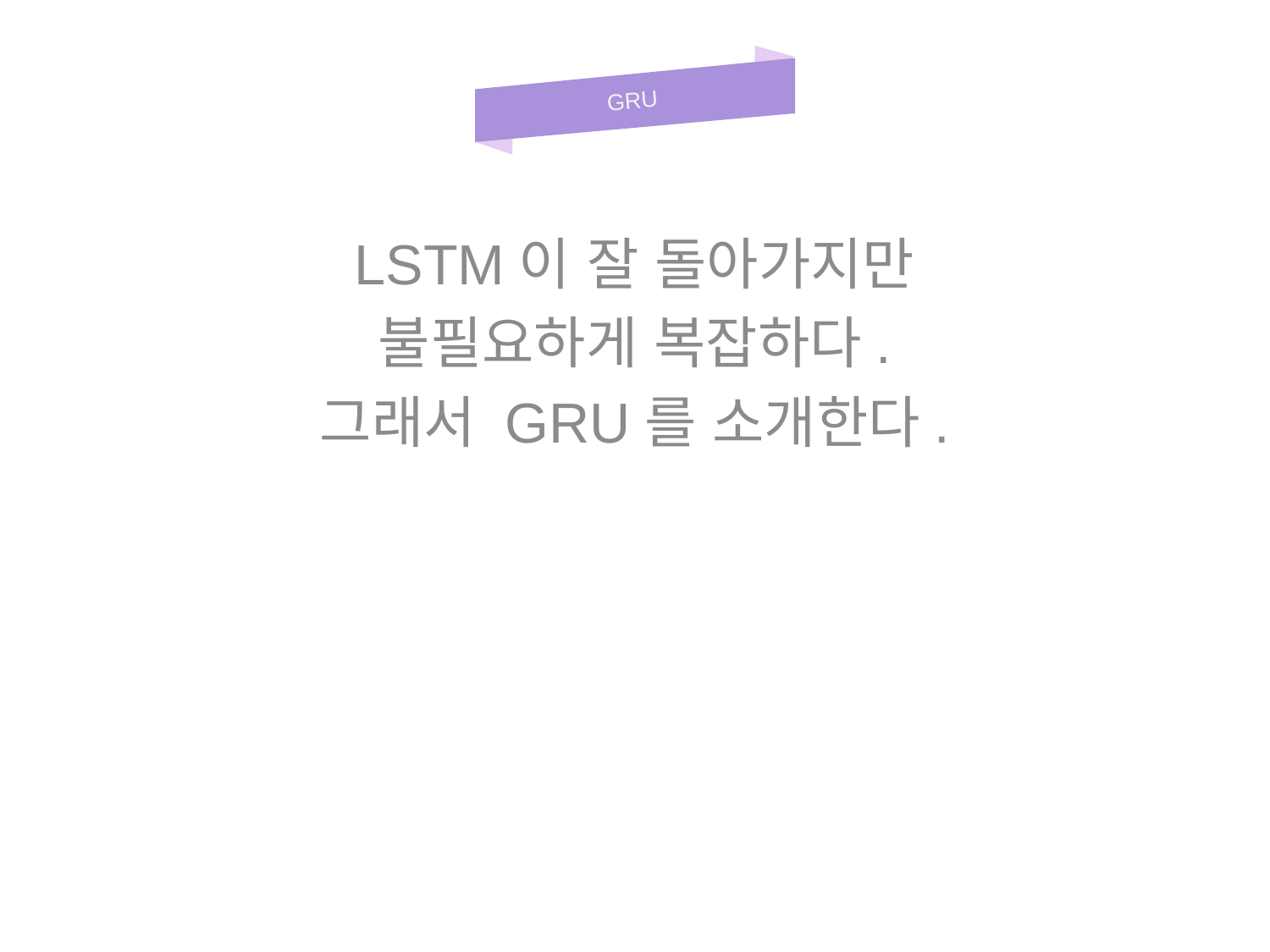

GRU

LSTM이 잘 돌아가지만
불필요하게 복잡하다.
그래서 GRU를 소개한다.